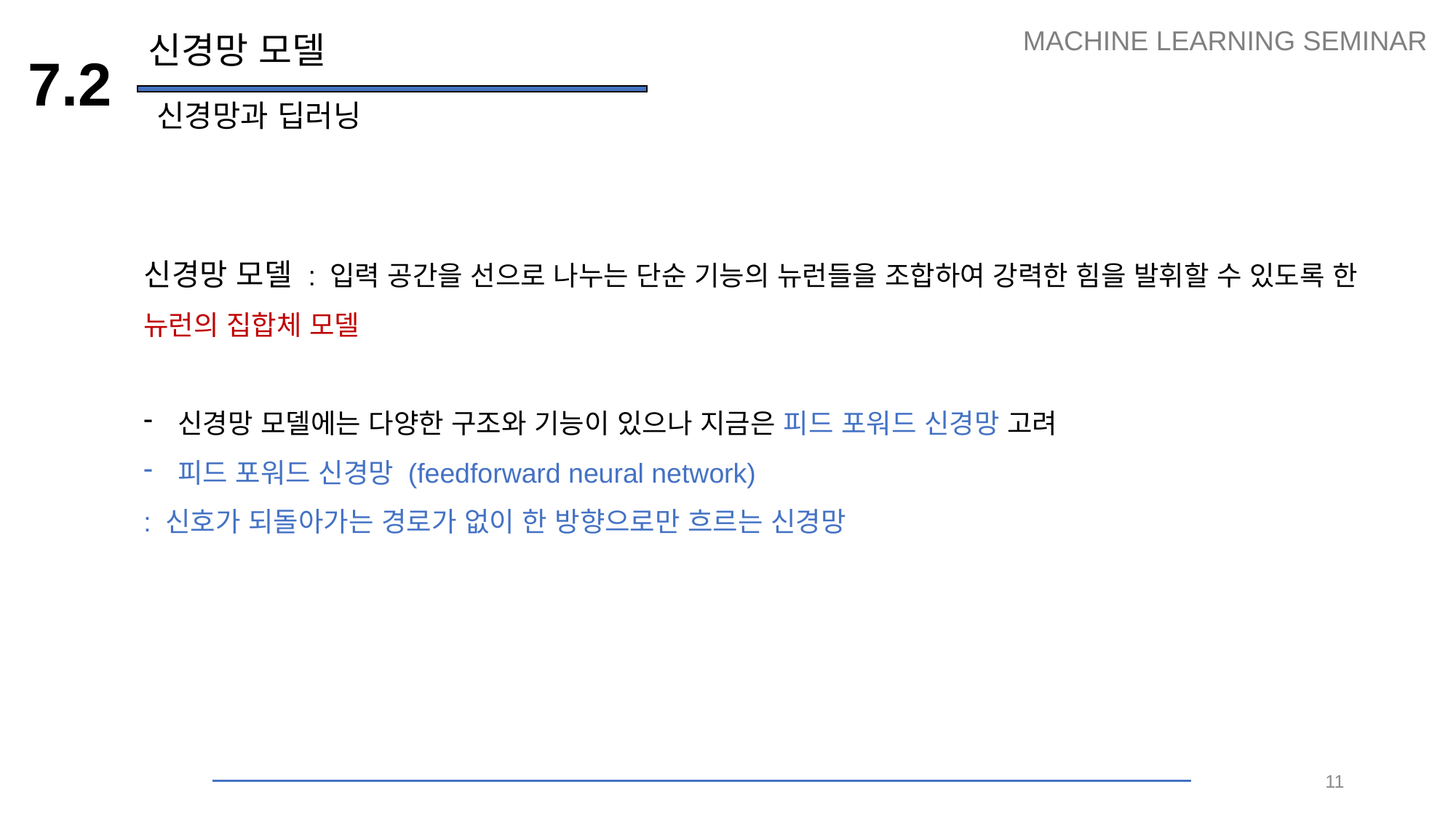

MACHINE LEARNING SEMINAR
신경망 모델
7.2

신경망과 딥러닝
신경망 모델 : 입력 공간을 선으로 나누는 단순 기능의 뉴런들을 조합하여 강력한 힘을 발휘할 수 있도록 한
뉴런의 집합체 모델

신경망 모델에는 다양한 구조와 기능이 있으나 지금은 피드 포워드 신경망 고려
피드 포워드 신경망 (feedforward neural network)
: 신호가 되돌아가는 경로가 없이 한 방향으로만 흐르는 신경망
11